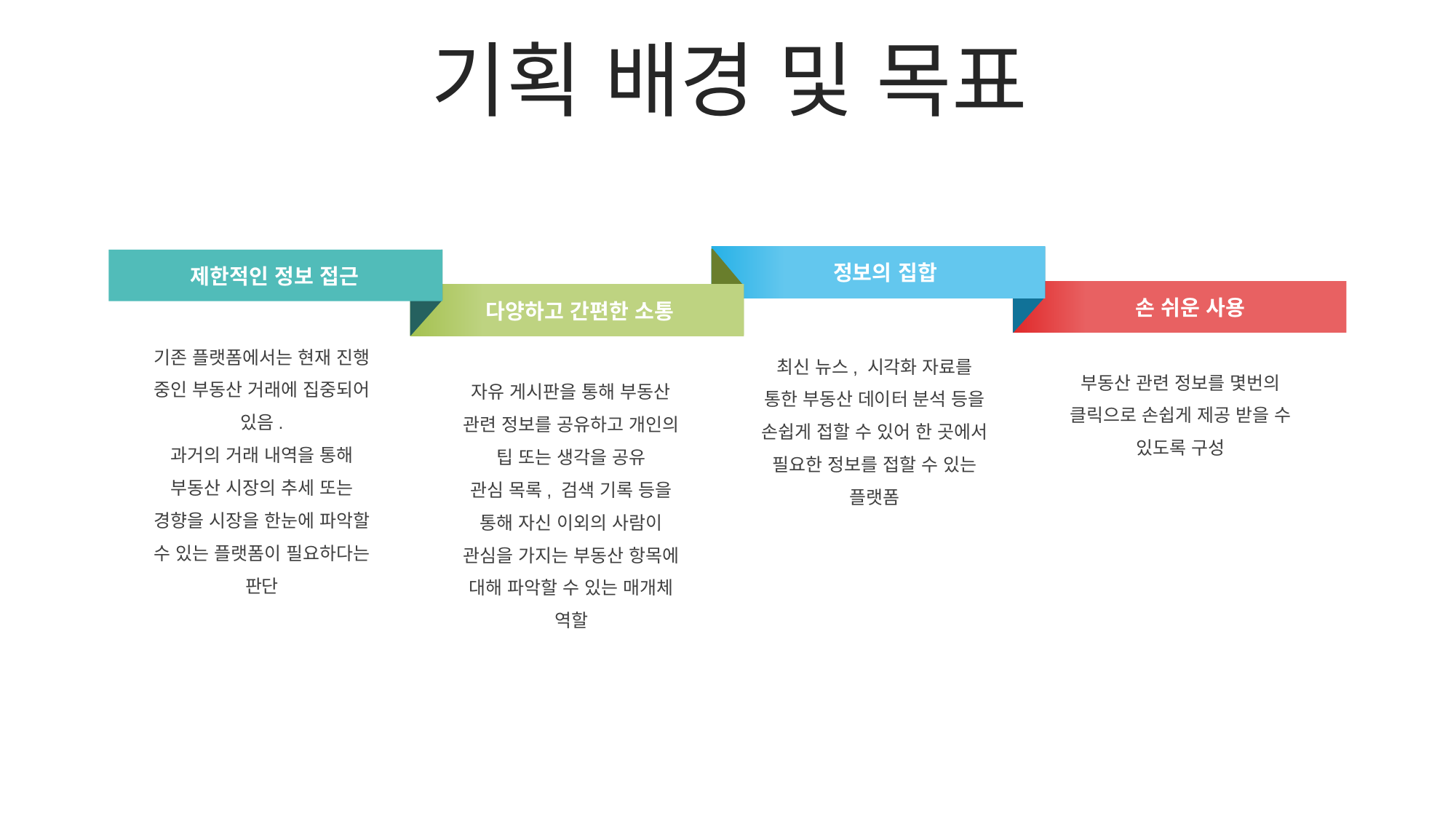

기획 배경 및 목표

정보의 집합
제한적인 정보 접근
손 쉬운 사용
다양하고 간편한 소통
기존 플랫폼에서는 현재 진행 중인 부동산 거래에 집중되어 있음.
과거의 거래 내역을 통해 부동산 시장의 추세 또는 경향을 시장을 한눈에 파악할 수 있는 플랫폼이 필요하다는 판단

최신 뉴스, 시각화 자료를 통한 부동산 데이터 분석 등을 손쉽게 접할 수 있어 한 곳에서 필요한 정보를 접할 수 있는 플랫폼
부동산 관련 정보를 몇번의 클릭으로 손쉽게 제공 받을 수 있도록 구성
자유 게시판을 통해 부동산 관련 정보를 공유하고 개인의 팁 또는 생각을 공유
관심 목록, 검색 기록 등을 통해 자신 이외의 사람이 관심을 가지는 부동산 항목에 대해 파악할 수 있는 매개체 역할